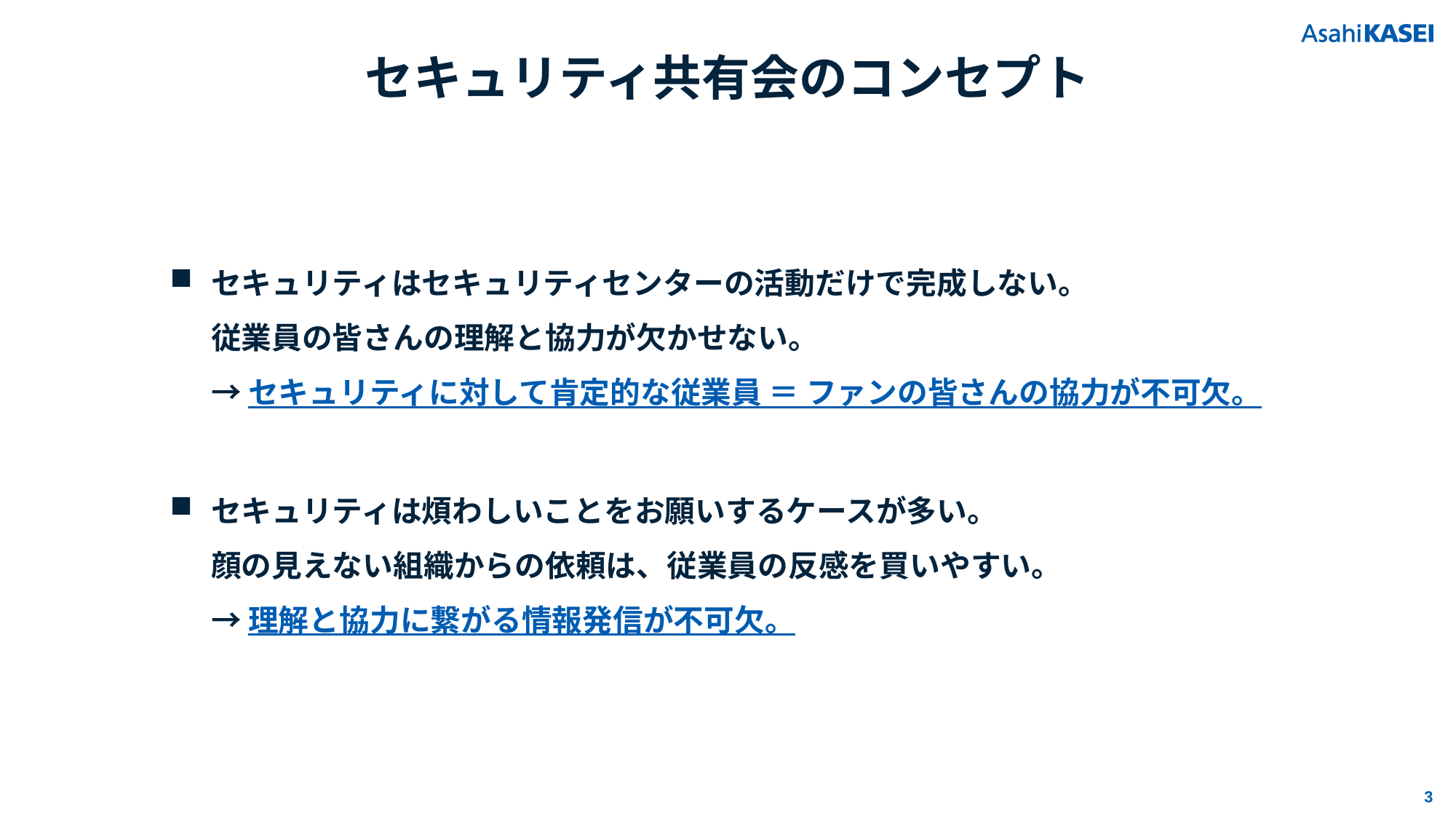

# セキュリティ共有会のコンセプト
セキュリティはセキュリティセンターの活動だけで完成しない。
従業員の皆さんの理解と協力が欠かせない。
→ セキュリティに対して肯定的な従業員 ＝ ファンの皆さんの協力が不可欠。
セキュリティは煩わしいことをお願いするケースが多い。
顔の見えない組織からの依頼は、従業員の反感を買いやすい。
→ 理解と協力に繋がる情報発信が不可欠。
3